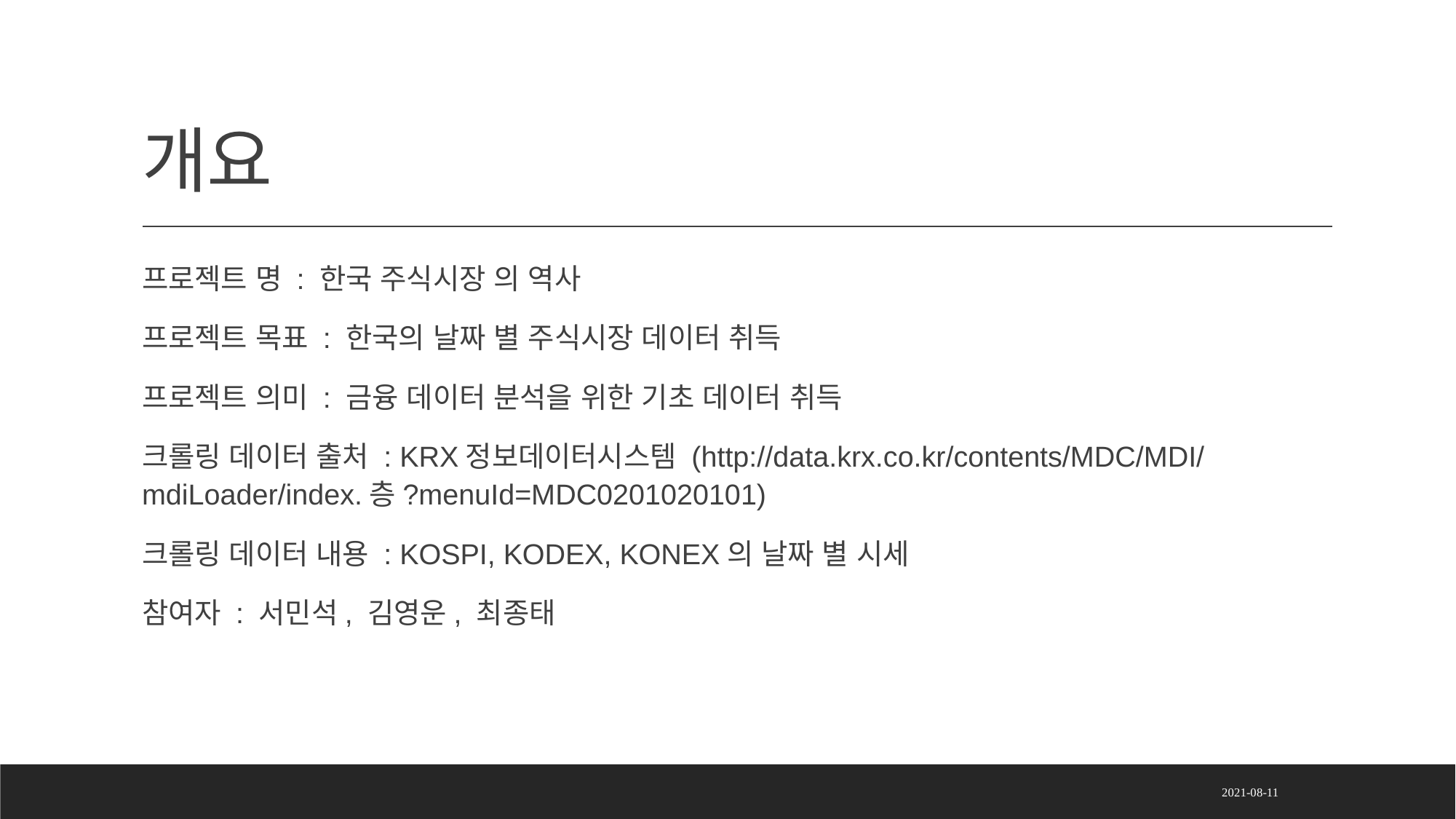

# 개요
프로젝트 명 : 한국 주식시장 의 역사
프로젝트 목표 : 한국의 날짜 별 주식시장 데이터 취득
프로젝트 의미 : 금융 데이터 분석을 위한 기초 데이터 취득
크롤링 데이터 출처 : KRX정보데이터시스템 (http://data.krx.co.kr/contents/MDC/MDI/mdiLoader/index.층?menuId=MDC0201020101)
크롤링 데이터 내용 : KOSPI, KODEX, KONEX의 날짜 별 시세
참여자 : 서민석, 김영운, 최종태
2021-08-11